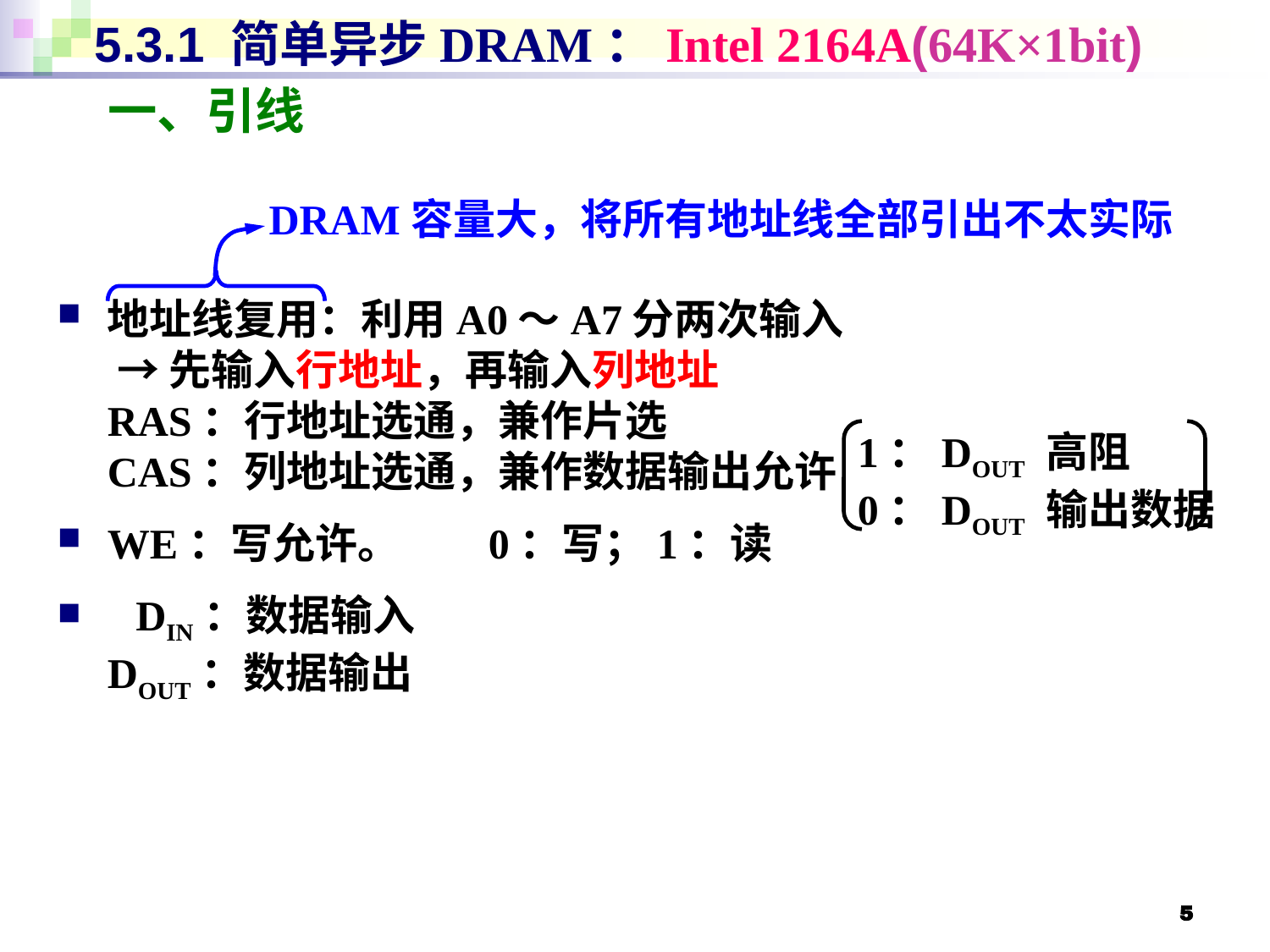

# 5.3.1 简单异步DRAM：Intel 2164A(64K×1bit)
一、引线

DRAM容量大，将所有地址线全部引出不太实际

地址线复用：利用A0～A7分两次输入
 → 先输入行地址，再输入列地址
RAS：行地址选通，兼作片选
CAS：列地址选通，兼作数据输出允许
WE：写允许。	0：写；1：读
   DIN：数据输入
DOUT：数据输出
1：DOUT 高阻
0：DOUT 输出数据

5